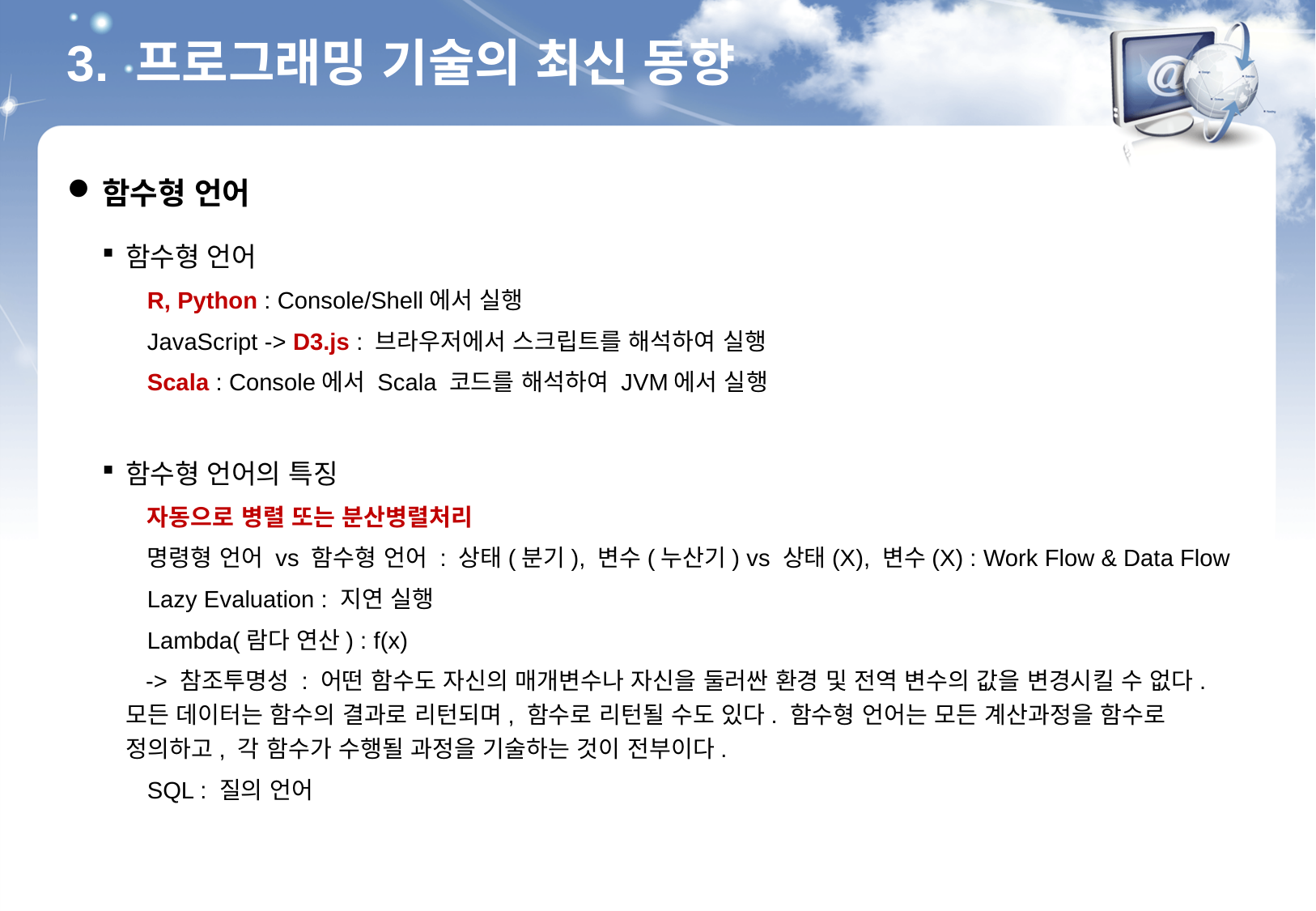

3. 프로그래밍 기술의 최신 동향
함수형 언어
함수형 언어
R, Python : Console/Shell에서 실행
JavaScript -> D3.js : 브라우저에서 스크립트를 해석하여 실행
Scala : Console에서 Scala 코드를 해석하여 JVM에서 실행

함수형 언어의 특징
자동으로 병렬 또는 분산병렬처리
명령형 언어 vs 함수형 언어 : 상태(분기), 변수(누산기) vs 상태(X), 변수(X) : Work Flow & Data Flow
Lazy Evaluation : 지연 실행
Lambda(람다 연산) : f(x)
   -> 참조투명성 : 어떤 함수도 자신의 매개변수나 자신을 둘러싼 환경 및 전역 변수의 값을 변경시킬 수 없다. 모든 데이터는 함수의 결과로 리턴되며, 함수로 리턴될 수도 있다. 함수형 언어는 모든 계산과정을 함수로 정의하고, 각 함수가 수행될 과정을 기술하는 것이 전부이다.
SQL : 질의 언어